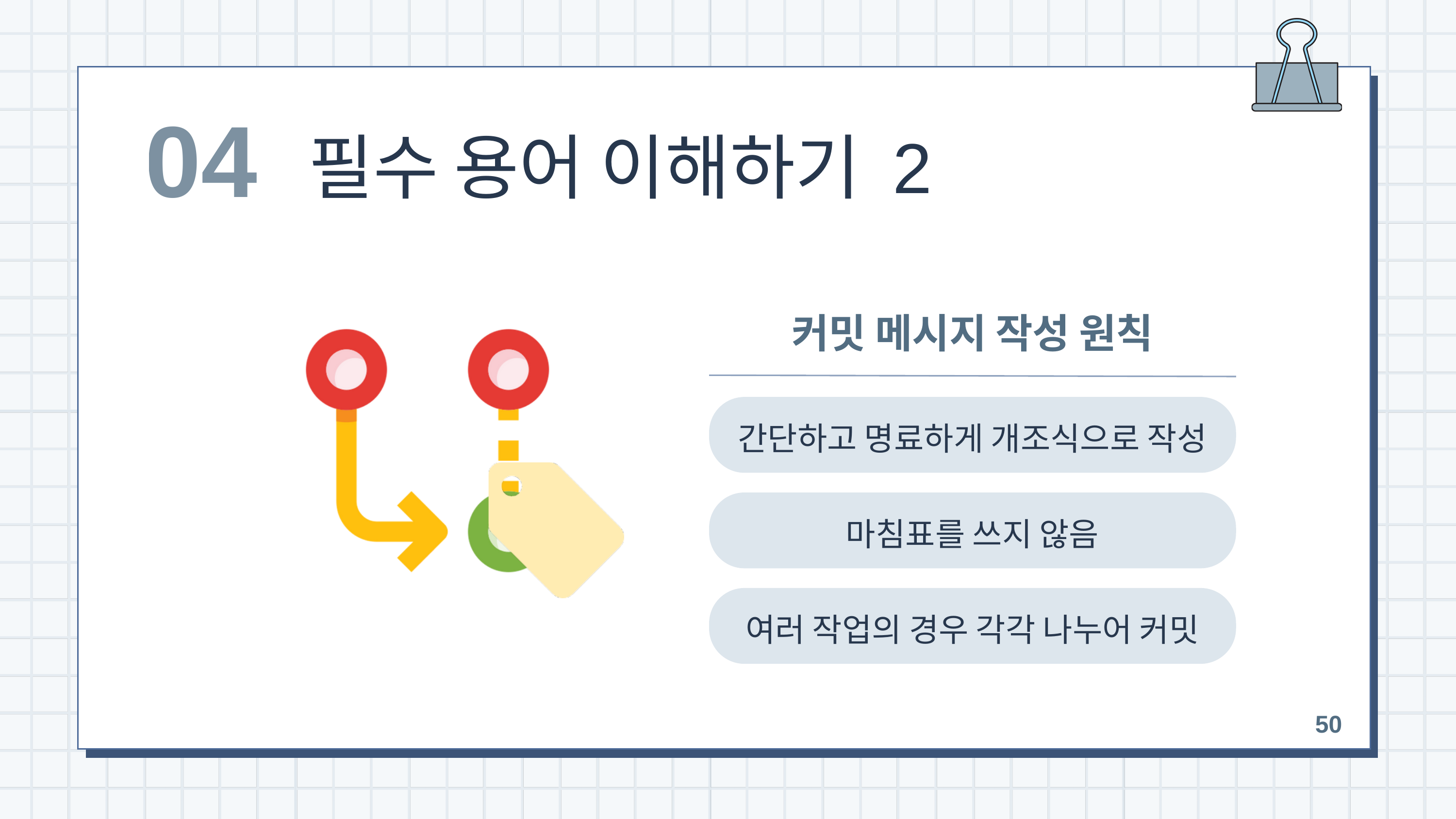

04
필수 용어 이해하기 2

커밋 메시지 작성 원칙

간단하고 명료하게 개조식으로 작성

마침표를 쓰지 않음

여러 작업의 경우 각각 나누어 커밋
50